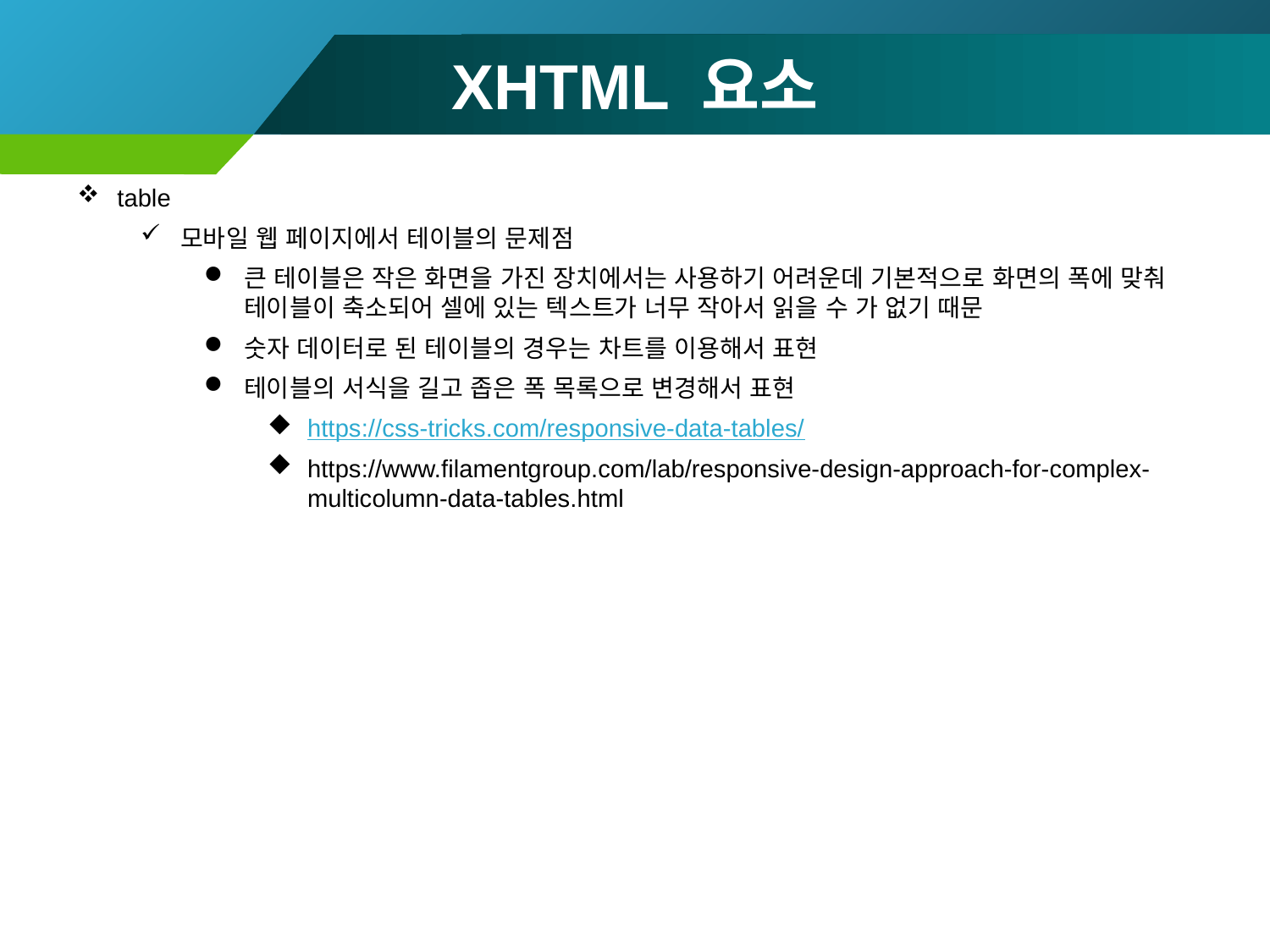

# XHTML 요소
table
모바일 웹 페이지에서 테이블의 문제점
큰 테이블은 작은 화면을 가진 장치에서는 사용하기 어려운데 기본적으로 화면의 폭에 맞춰 테이블이 축소되어 셀에 있는 텍스트가 너무 작아서 읽을 수 가 없기 때문
숫자 데이터로 된 테이블의 경우는 차트를 이용해서 표현
테이블의 서식을 길고 좁은 폭 목록으로 변경해서 표현
https://css-tricks.com/responsive-data-tables/
https://www.filamentgroup.com/lab/responsive-design-approach-for-complex-multicolumn-data-tables.html
77